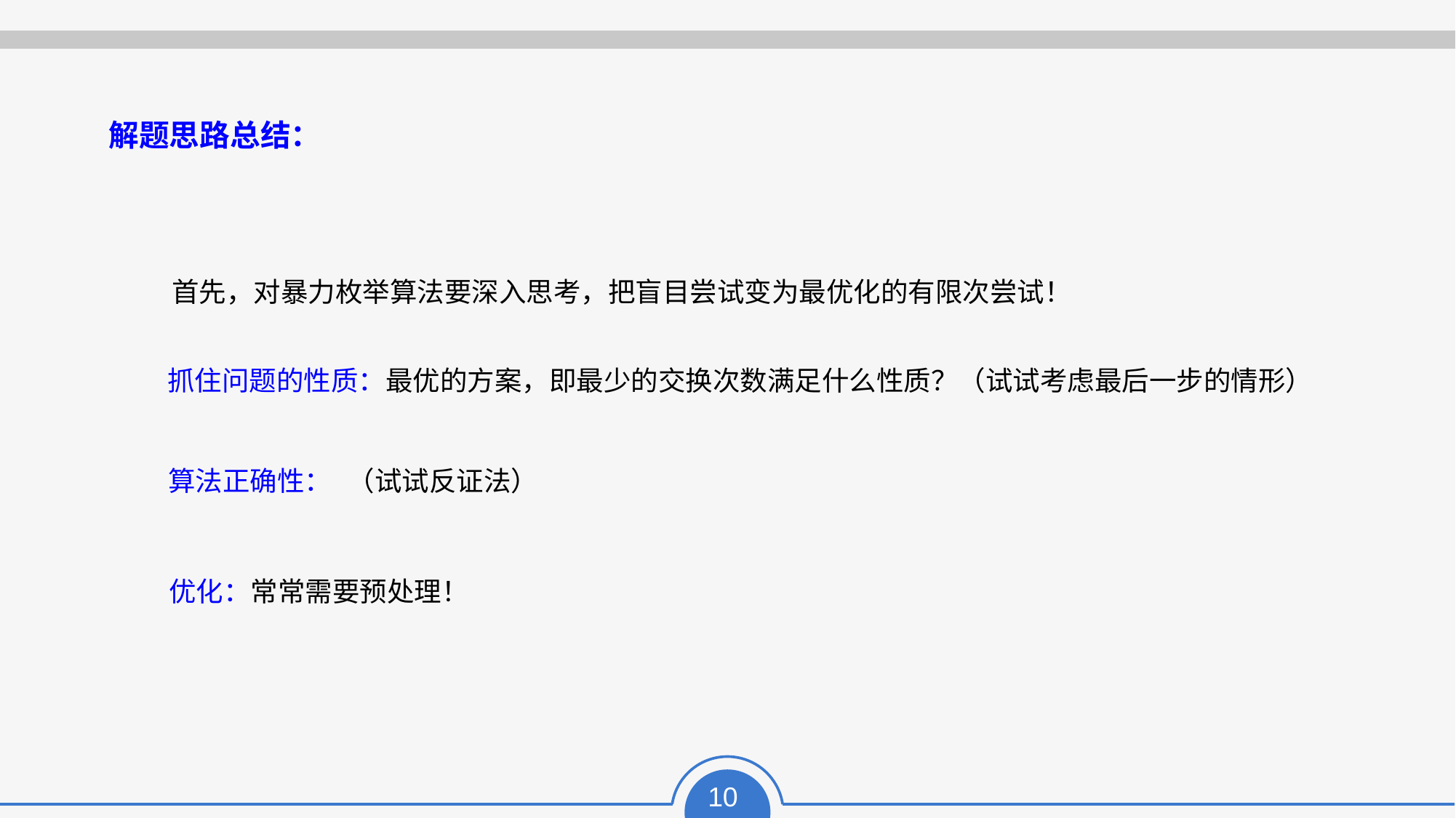

解题思路总结：
首先，对暴力枚举算法要深入思考，把盲目尝试变为最优化的有限次尝试！
抓住问题的性质：最优的方案，即最少的交换次数满足什么性质？（试试考虑最后一步的情形）
算法正确性：
（试试反证法）
优化：常常需要预处理！